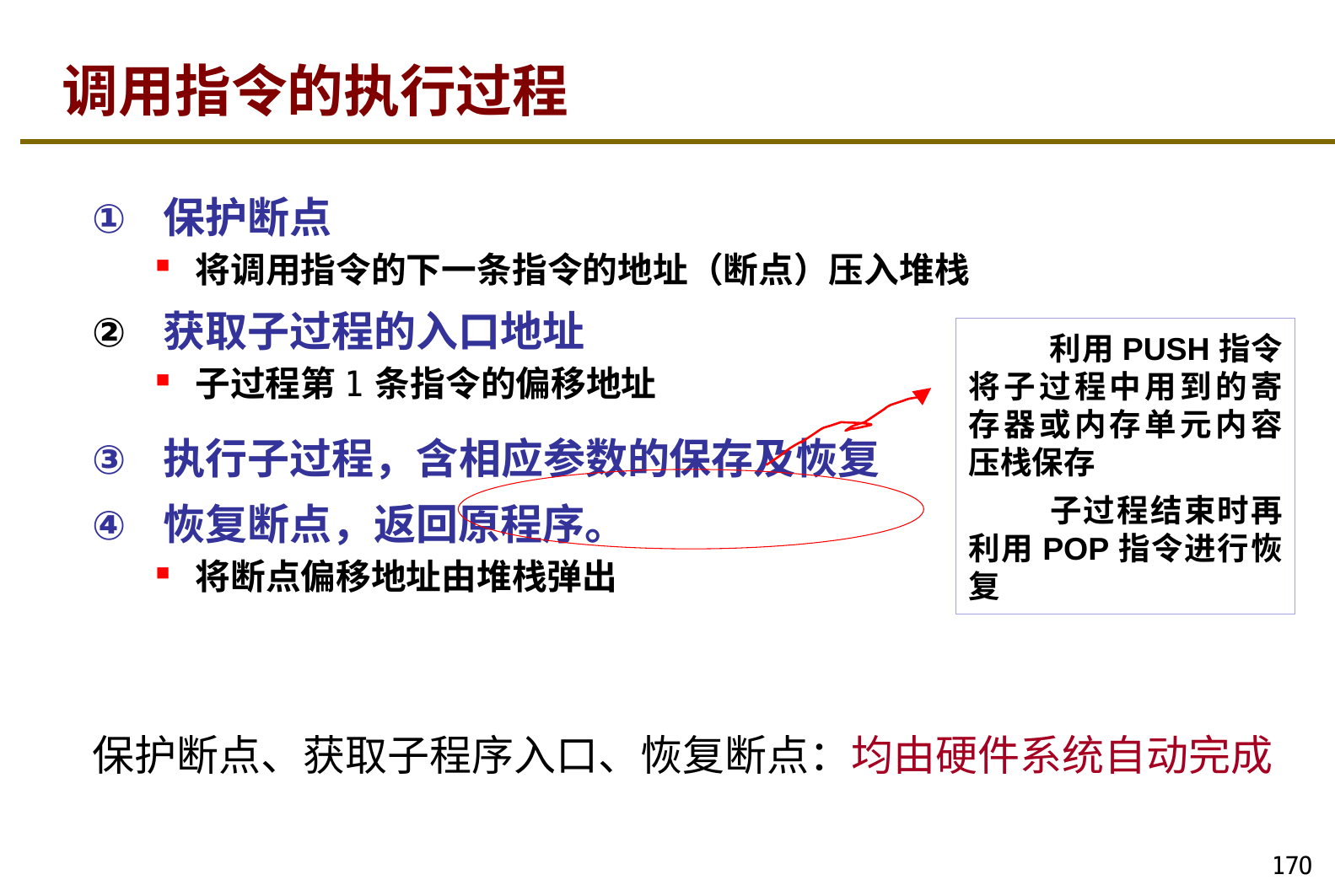

# 调用指令的执行过程
保护断点
将调用指令的下一条指令的地址（断点）压入堆栈
获取子过程的入口地址
子过程第1条指令的偏移地址
执行子过程，含相应参数的保存及恢复
恢复断点，返回原程序。
将断点偏移地址由堆栈弹出
         利用PUSH指令将子过程中用到的寄存器或内存单元内容压栈保存
        子过程结束时再利用POP指令进行恢复

保护断点、获取子程序入口、恢复断点：均由硬件系统自动完成
170